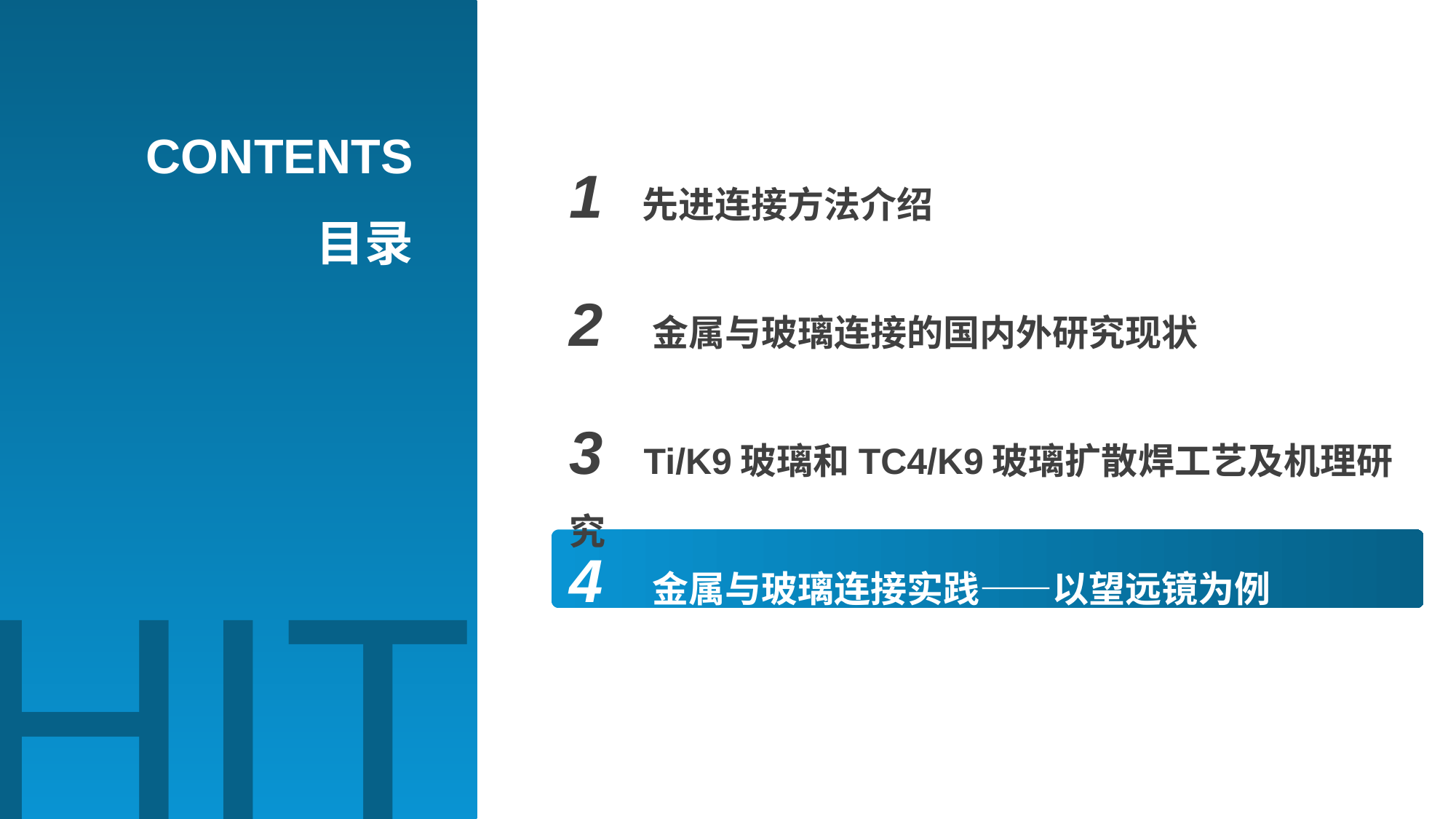

CONTENTS
目录
1   先进连接方法介绍

2    金属与玻璃连接的国内外研究现状
HIT
3    Ti/K9玻璃和TC4/K9玻璃扩散焊工艺及机理研究
4    金属与玻璃连接实践——以望远镜为例